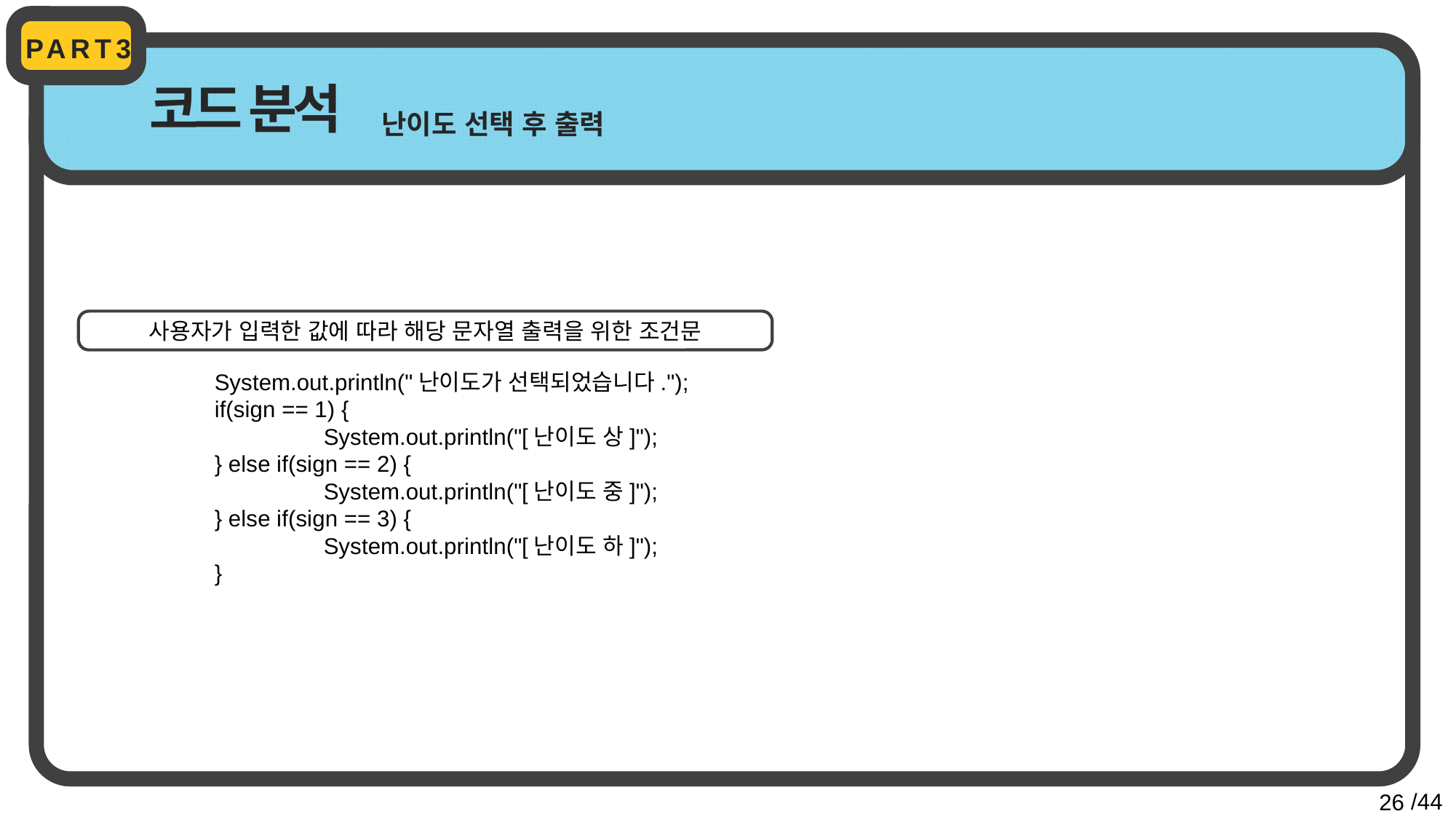

PART3

코드 분석
난이도 선택 후 출력
사용자가 입력한 값에 따라 해당 문자열 출력을 위한 조건문
	System.out.println("난이도가 선택되었습니다.");
	if(sign == 1) {
		System.out.println("[난이도 상]");
	} else if(sign == 2) {
		System.out.println("[난이도 중]");
	} else if(sign == 3) {
		System.out.println("[난이도 하]");
	}
26